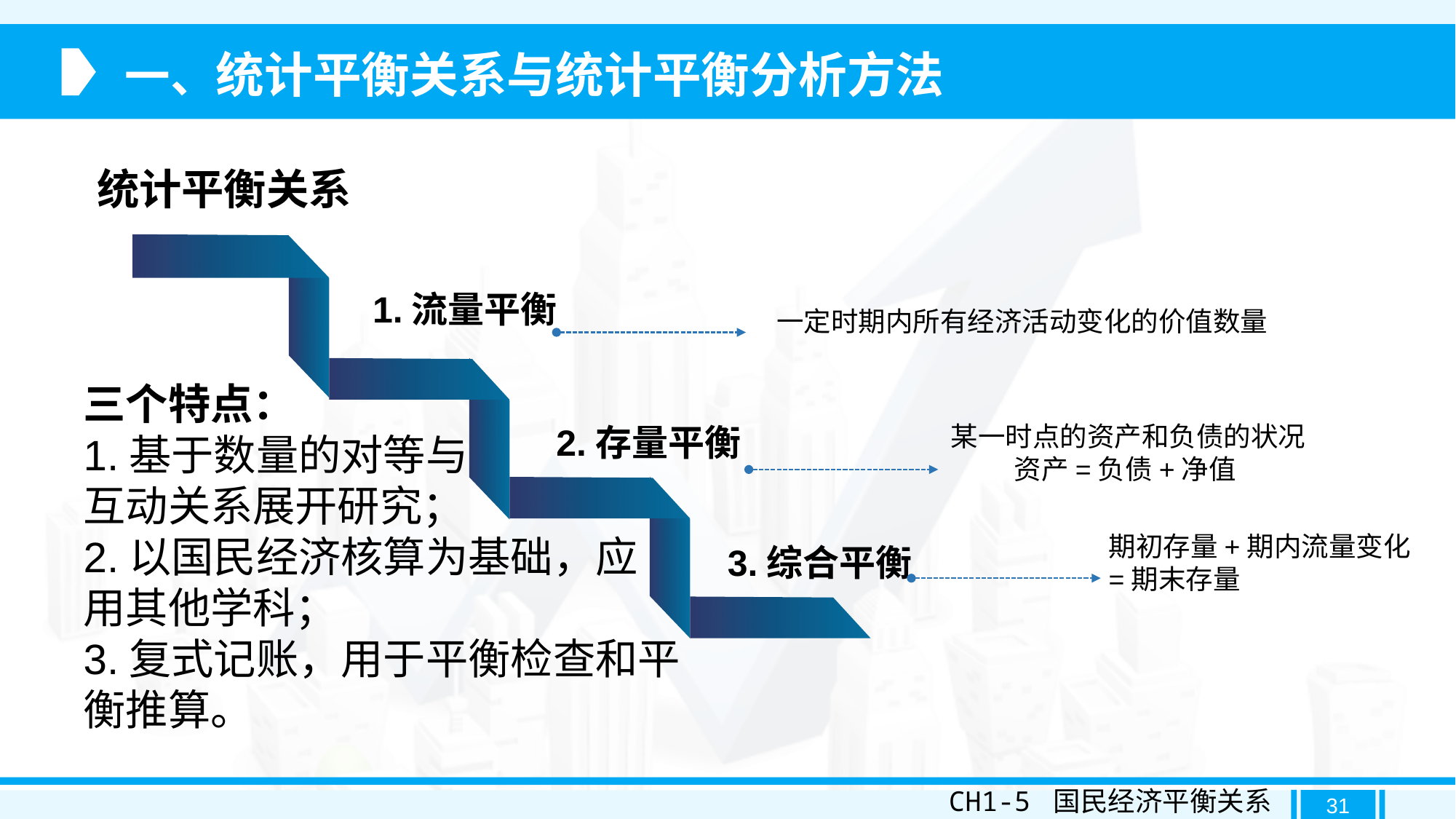

一、统计平衡关系与统计平衡分析方法

统计平衡关系

1.流量平衡
一定时期内所有经济活动变化的价值数量
三个特点：
1.基于数量的对等与
互动关系展开研究；
2.以国民经济核算为基础，应
用其他学科；
3.复式记账，用于平衡检查和平
衡推算。
2.存量平衡
某一时点的资产和负债的状况
资产=负债+净值
期初存量+期内流量变化
=期末存量
3.综合平衡
CH1-5 国民经济平衡关系
31